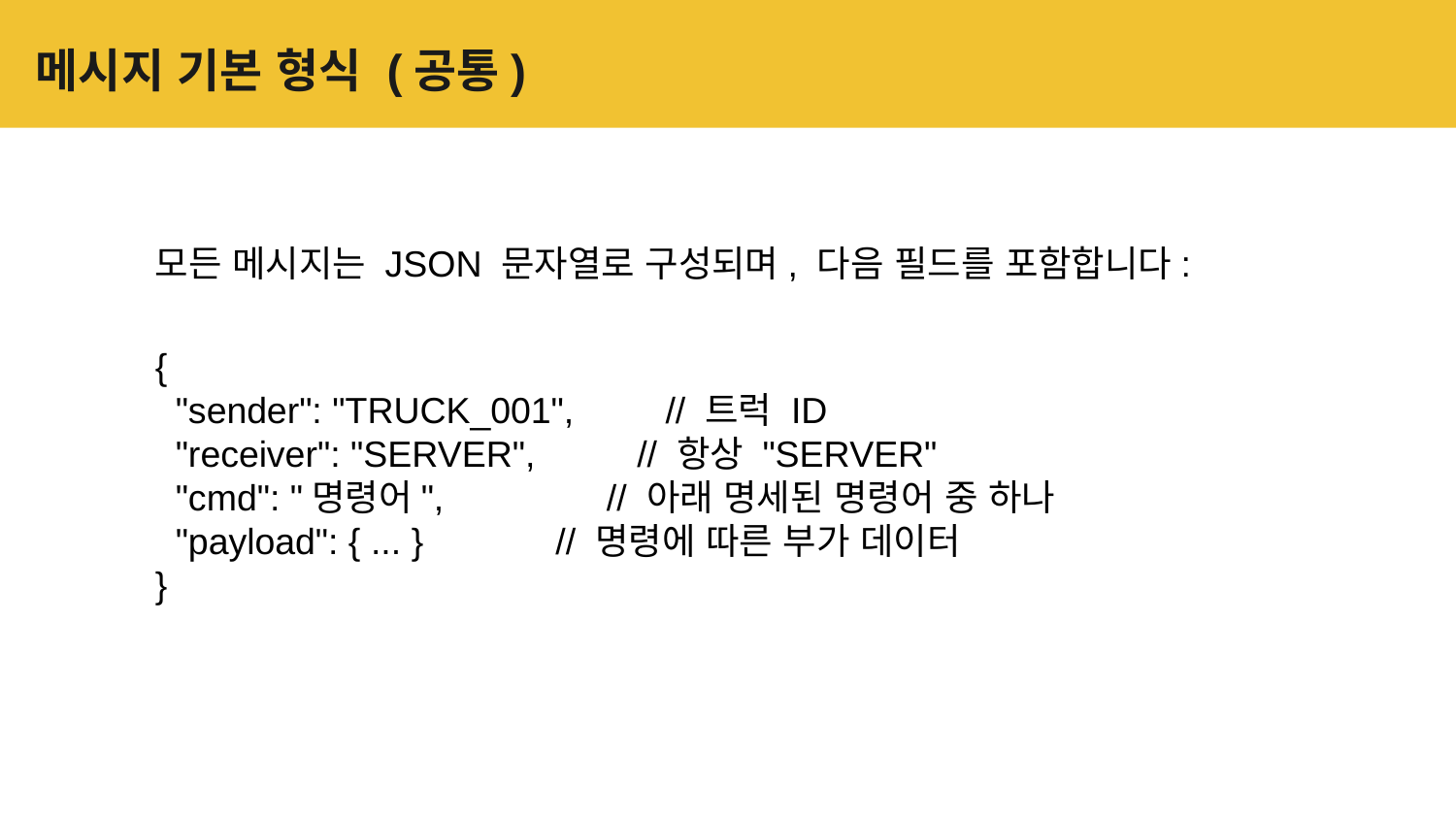

# 메시지 기본 형식 (공통)
모든 메시지는 JSON 문자열로 구성되며, 다음 필드를 포함합니다:
{
  "sender": "TRUCK_001",         // 트럭 ID
  "receiver": "SERVER",          // 항상 "SERVER"
  "cmd": "명령어",                // 아래 명세된 명령어 중 하나
  "payload": { ... }             // 명령에 따른 부가 데이터
}